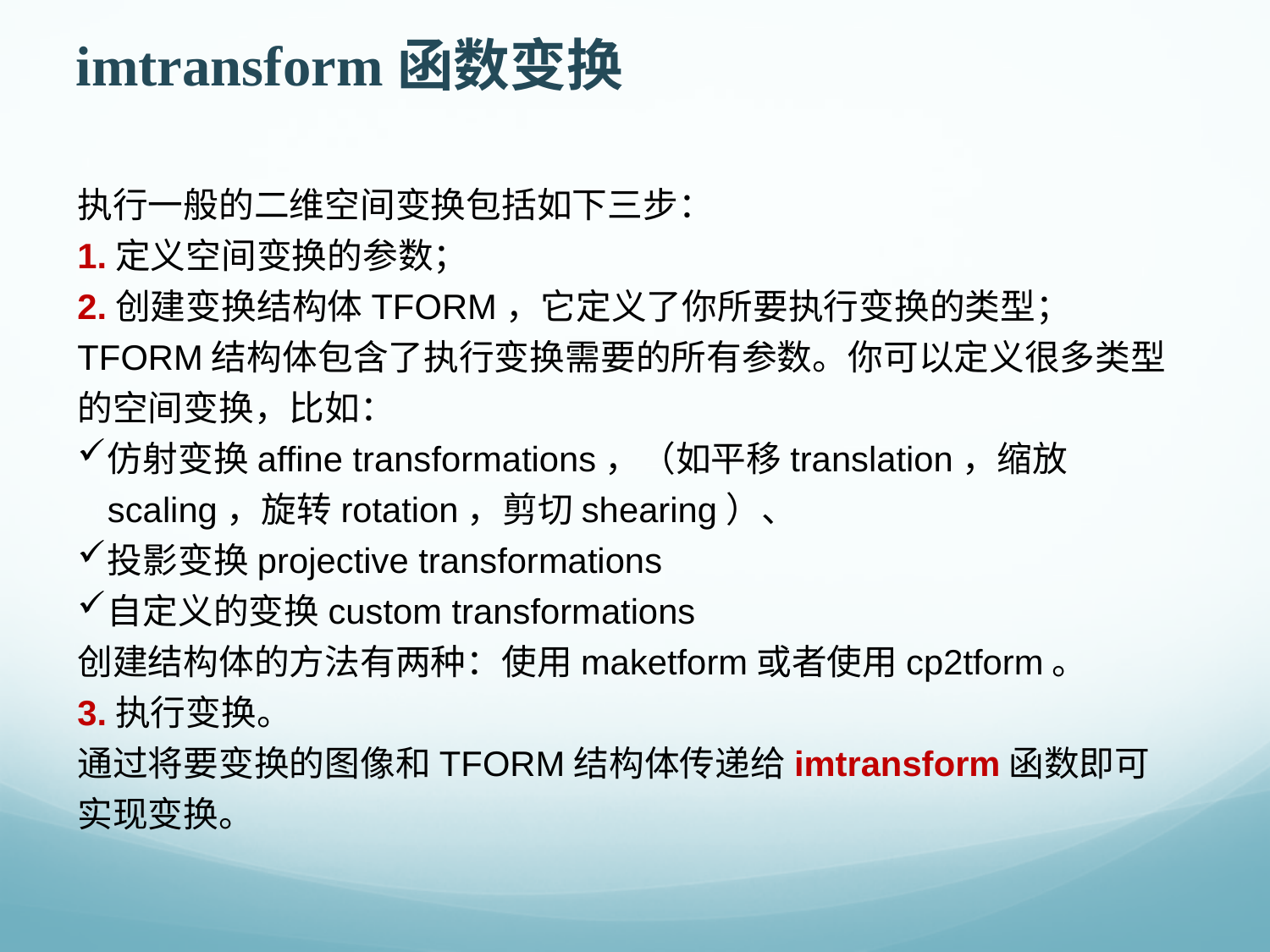

imtransform函数变换
执行一般的二维空间变换包括如下三步：
1.定义空间变换的参数；
2.创建变换结构体TFORM，它定义了你所要执行变换的类型；TFORM结构体包含了执行变换需要的所有参数。你可以定义很多类型的空间变换，比如：
仿射变换affine transformations，（如平移translation，缩放scaling，旋转rotation，剪切shearing）、
投影变换projective transformations
自定义的变换custom transformations
创建结构体的方法有两种：使用maketform或者使用cp2tform。
3.执行变换。
通过将要变换的图像和TFORM结构体传递给imtransform函数即可实现变换。